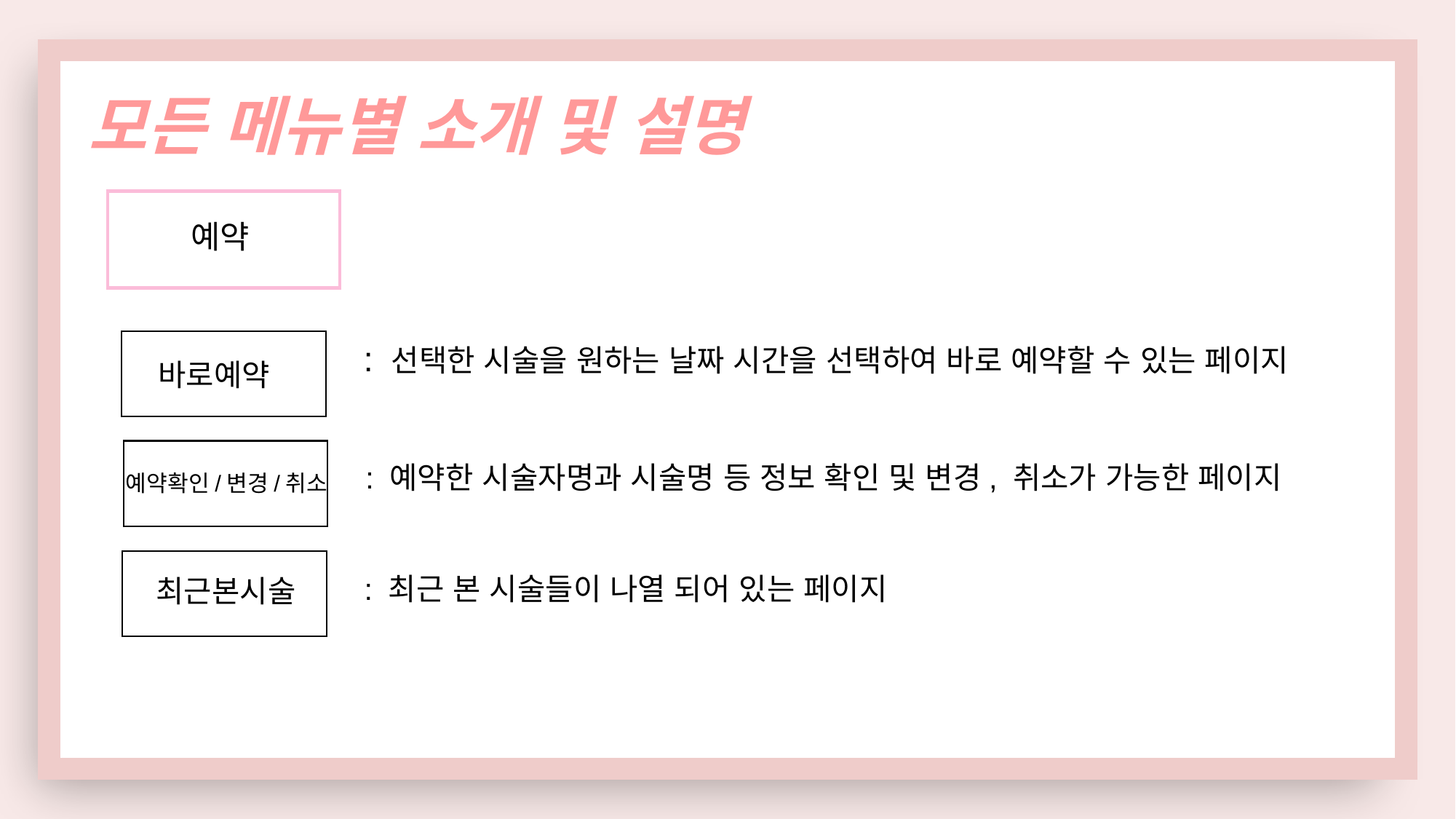

모든 메뉴별 소개 및 설명

예약

: 선택한 시술을 원하는 날짜 시간을 선택하여 바로 예약할 수 있는 페이지

바로예약

: 예약한 시술자명과 시술명 등 정보 확인 및 변경, 취소가 가능한 페이지

예약확인/변경/취소

: 최근 본 시술들이 나열 되어 있는 페이지

최근본시술